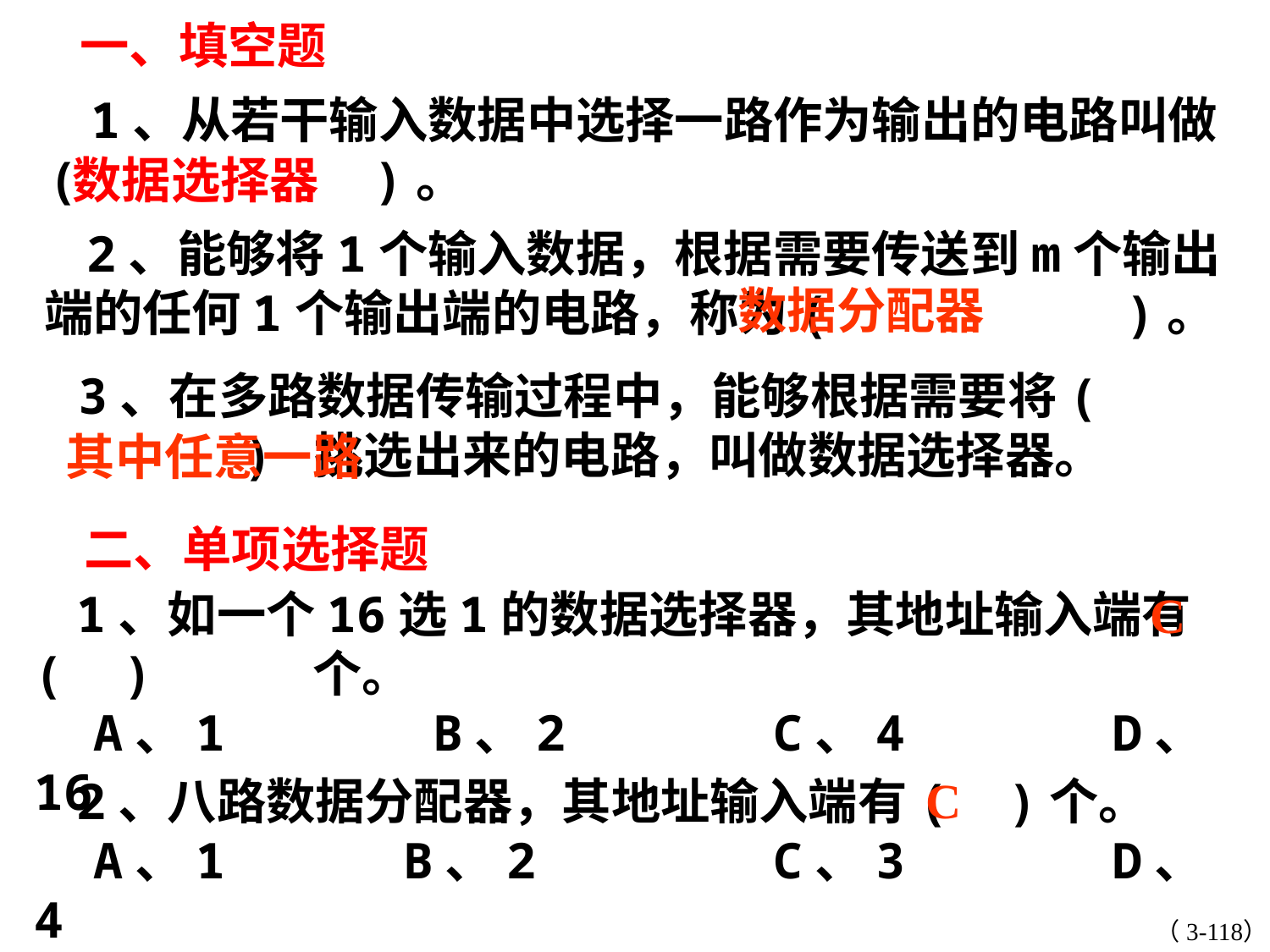

一、填空题
    1、从若干输入数据中选择一路作为输出的电路叫做(          )。
数据选择器
    2、能够将1个输入数据，根据需要传送到m个输出端的任何1个输出端的电路，称为(          )。
数据分配器
    3、在多路数据传输过程中，能够根据需要将(            ) 挑选出来的电路，叫做数据选择器。
其中任意一路

二、单项选择题
    1、如一个16选1的数据选择器，其地址输入端有(  )     个。
  A、1       B、2       C、4       D、16
C
C
    2、八路数据分配器，其地址输入端有(  )个。
  A、1      B、2        C、3       D、4
（3-118）